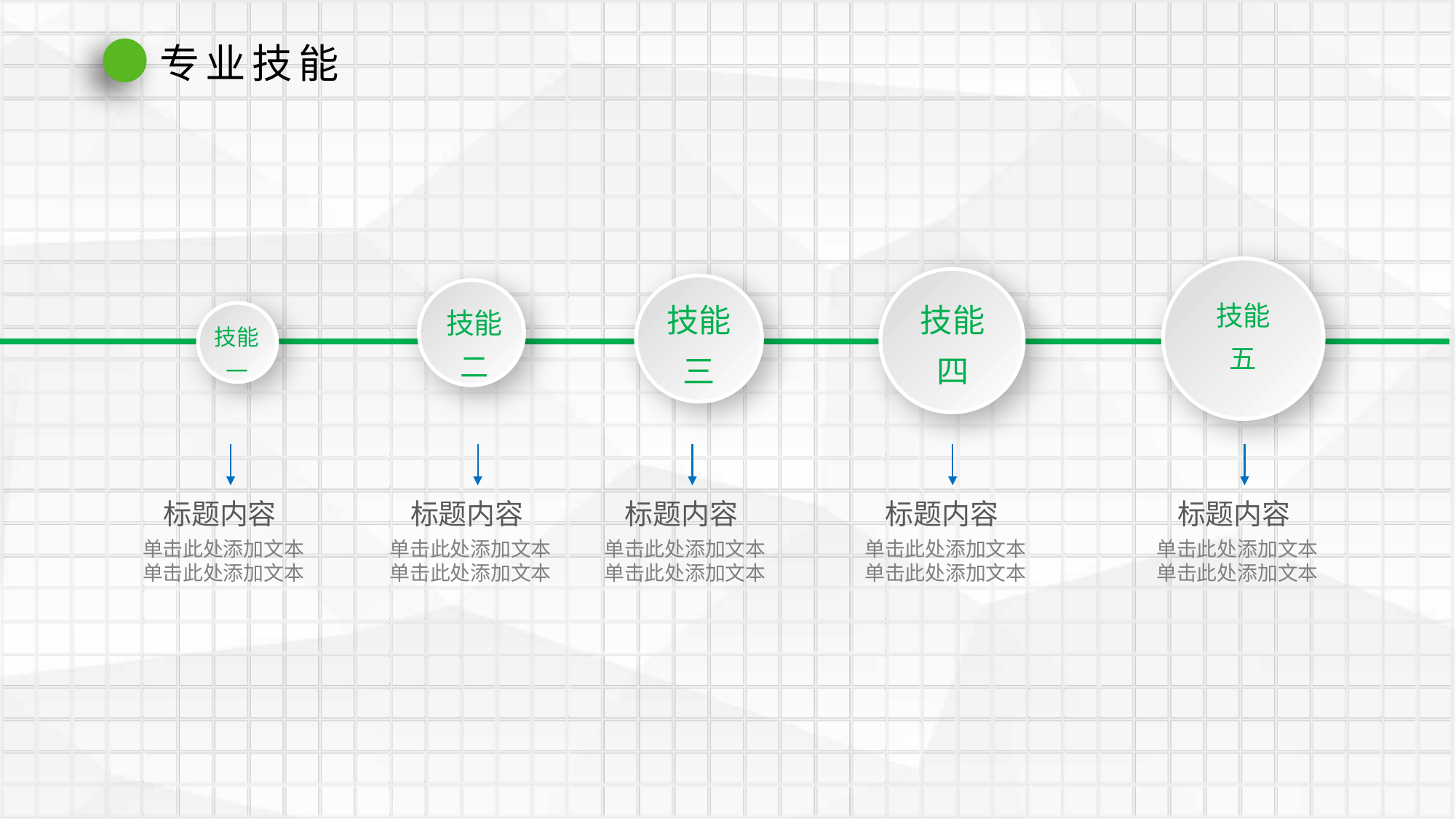

专业技能

技能
五

技能
四

技能
三

技能
二

技能
一
标题内容
单击此处添加文本
单击此处添加文本
标题内容
单击此处添加文本
单击此处添加文本
标题内容
单击此处添加文本
单击此处添加文本
标题内容
单击此处添加文本
单击此处添加文本
标题内容
单击此处添加文本
单击此处添加文本
延时符